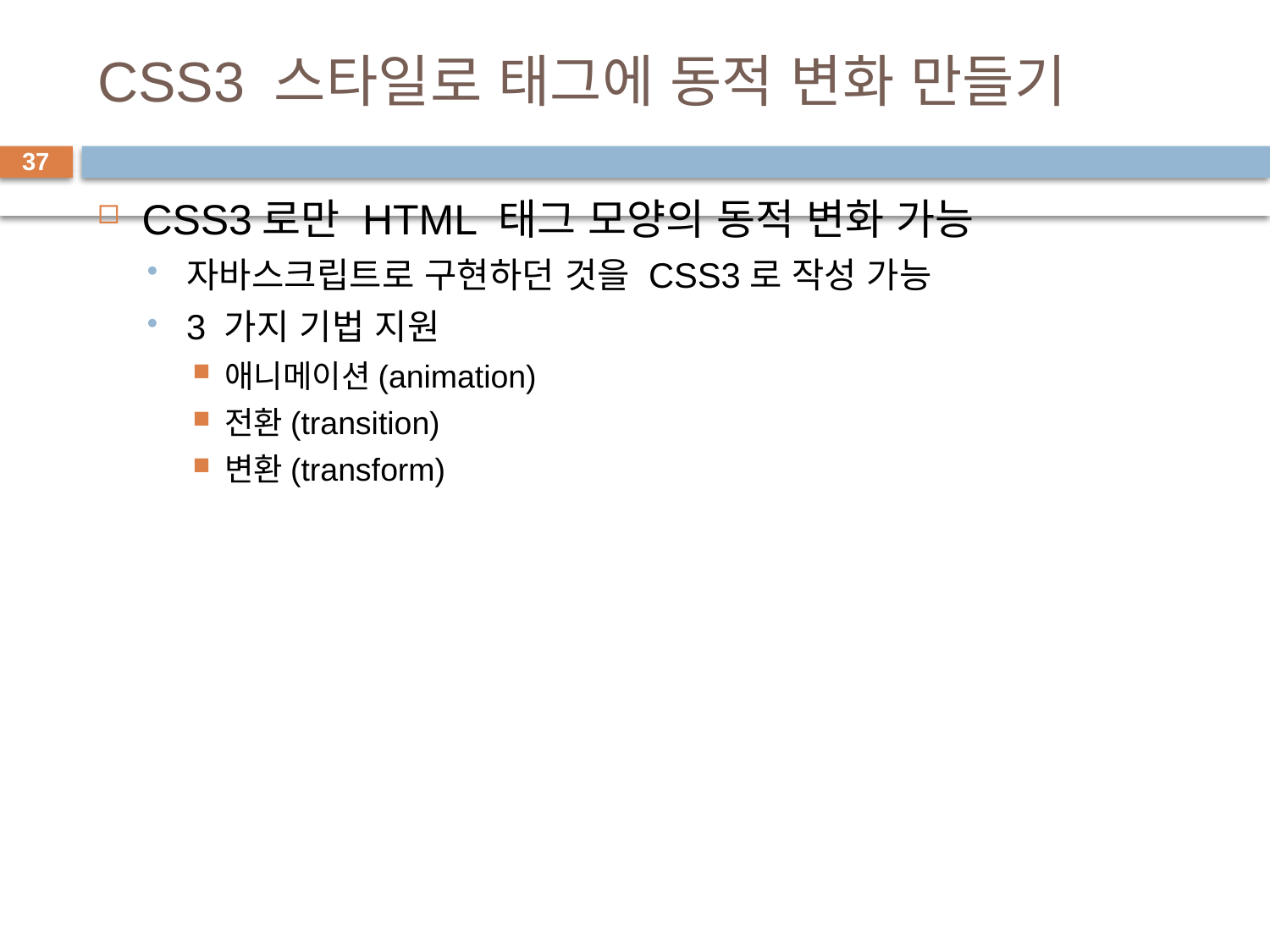

# CSS3 스타일로 태그에 동적 변화 만들기
37
CSS3로만 HTML 태그 모양의 동적 변화 가능
자바스크립트로 구현하던 것을 CSS3로 작성 가능
3 가지 기법 지원
애니메이션(animation)
전환(transition)
변환(transform)